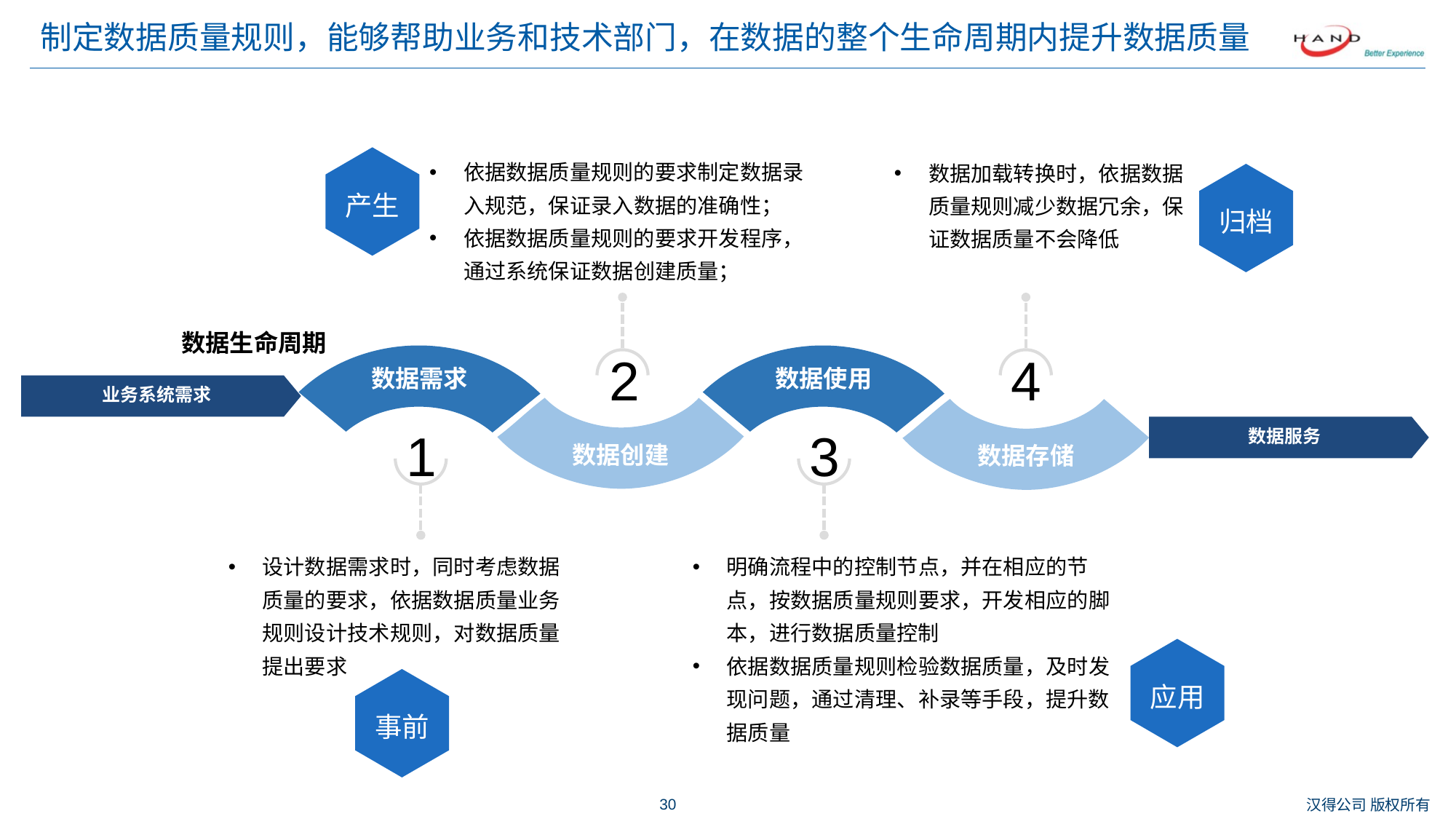

# 制定数据质量规则，能够帮助业务和技术部门，在数据的整个生命周期内提升数据质量
依据数据质量规则的要求制定数据录入规范，保证录入数据的准确性；
依据数据质量规则的要求开发程序，通过系统保证数据创建质量；
数据加载转换时，依据数据质量规则减少数据冗余，保证数据质量不会降低
产生
归档
数据生命周期
数据需求
数据使用

2
4
业务系统需求
数据创建
数据存储
数据服务
1
3

设计数据需求时，同时考虑数据质量的要求，依据数据质量业务规则设计技术规则，对数据质量提出要求
明确流程中的控制节点，并在相应的节点，按数据质量规则要求，开发相应的脚本，进行数据质量控制
依据数据质量规则检验数据质量，及时发现问题，通过清理、补录等手段，提升数据质量
应用
事前